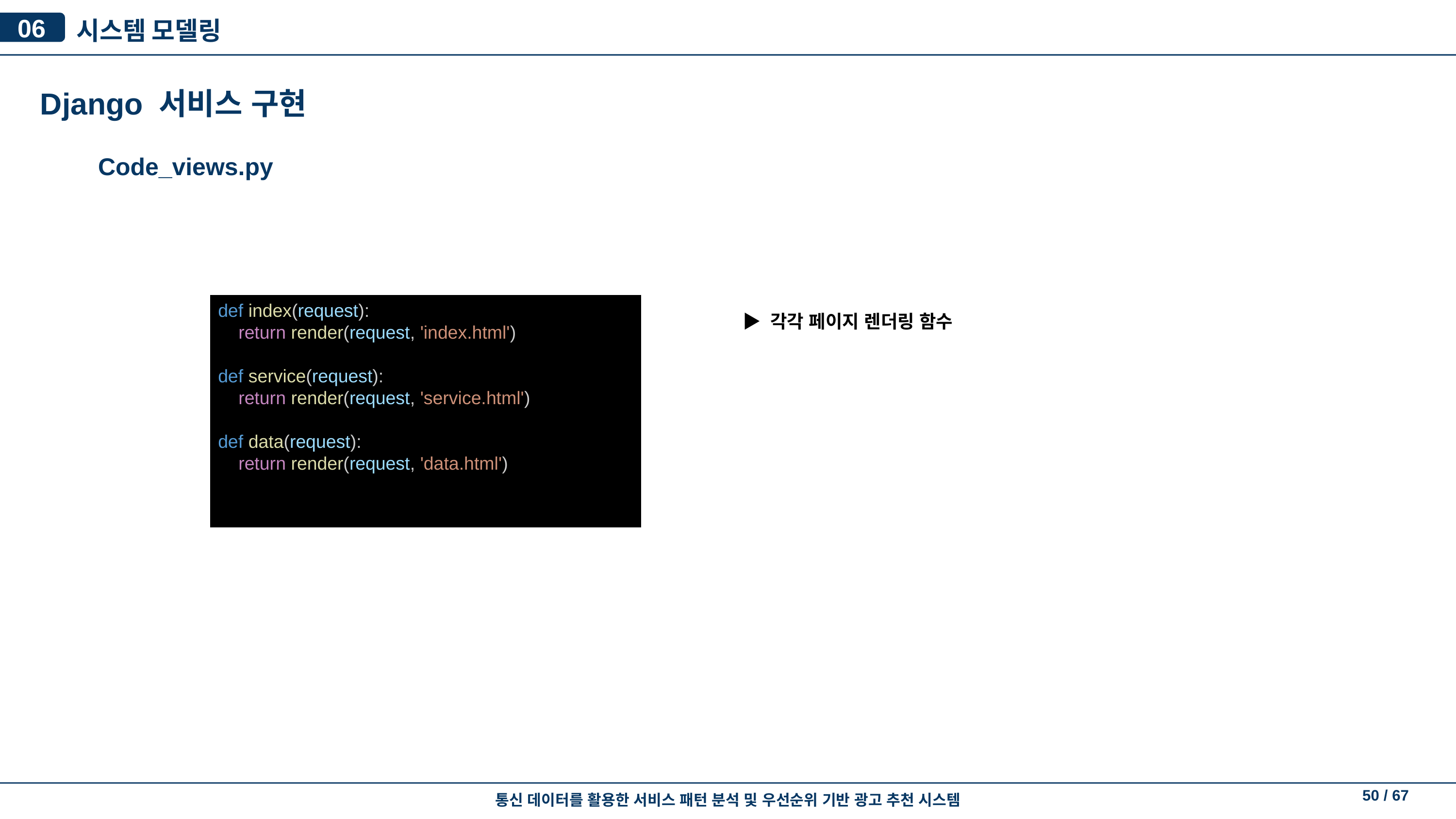

시스템 모델링
06

Django 서비스 구현
Code_views.py
def index(request):
    return render(request, 'index.html')
def service(request):
    return render(request, 'service.html')
def data(request):
    return render(request, 'data.html')

▶ 각각 페이지 렌더링 함수